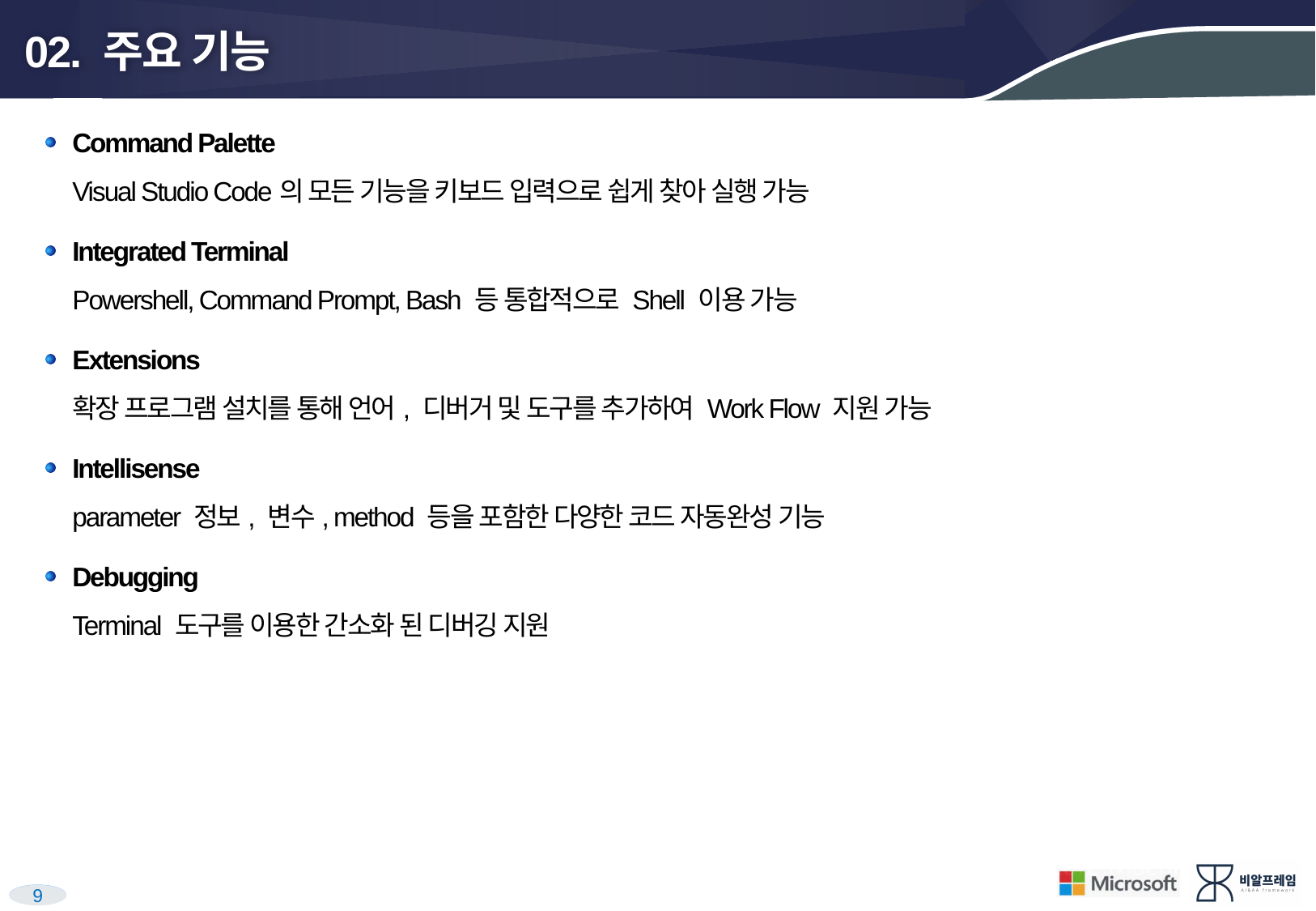

# 02. 주요 기능
Command Palette
Visual Studio Code의 모든 기능을 키보드 입력으로 쉽게 찾아 실행 가능
Integrated Terminal
Powershell, Command Prompt, Bash 등 통합적으로 Shell 이용 가능
Extensions
확장 프로그램 설치를 통해 언어, 디버거 및 도구를 추가하여 Work Flow 지원 가능
Intellisense
parameter 정보, 변수, method 등을 포함한 다양한 코드 자동완성 기능
Debugging
Terminal 도구를 이용한 간소화 된 디버깅 지원